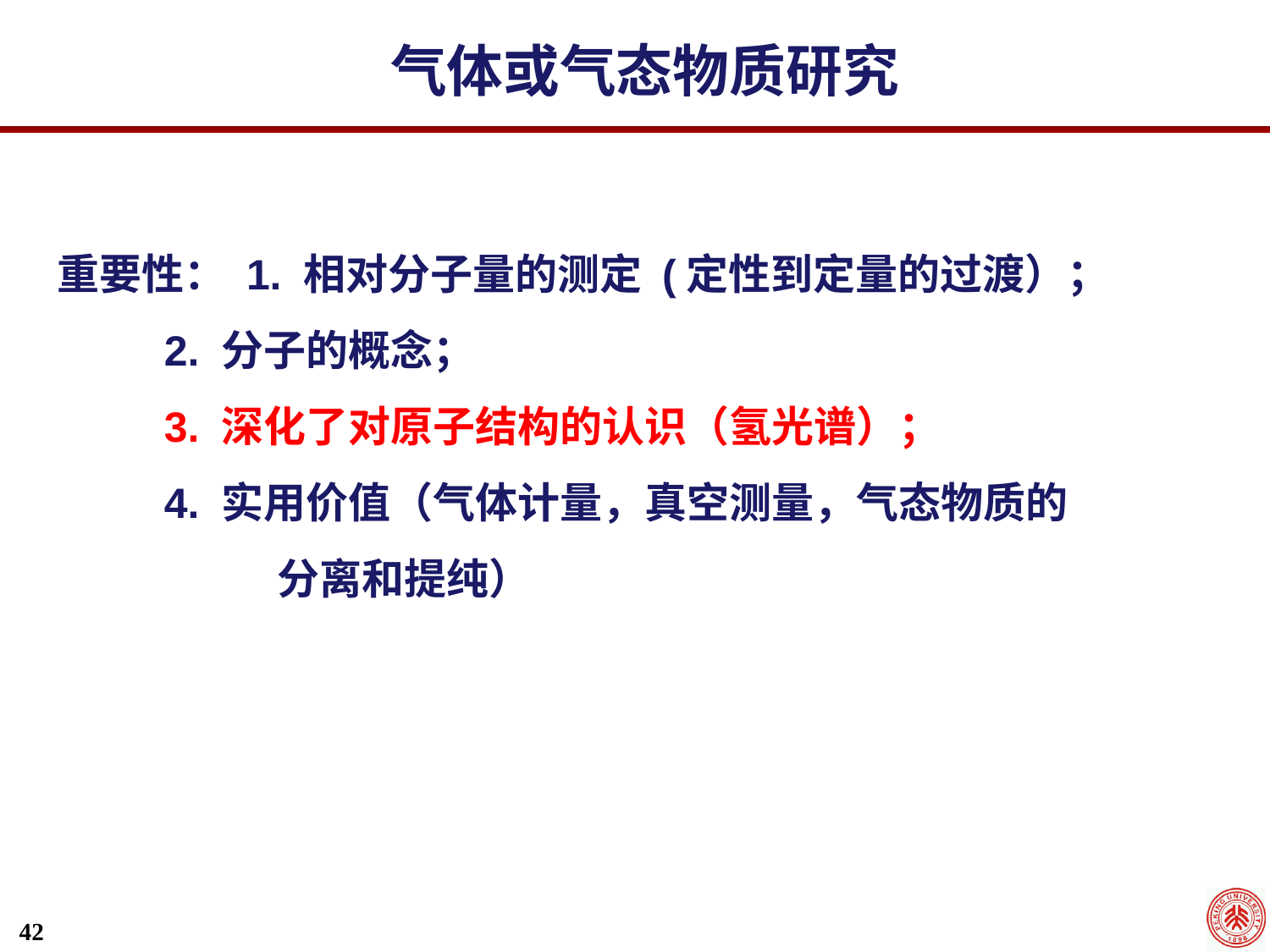

气体或气态物质研究

重要性： 1. 相对分子量的测定 (定性到定量的过渡）；
         2. 分子的概念；
         3. 深化了对原子结构的认识（氢光谱）；
         4. 实用价值（气体计量，真空测量，气态物质的
                      分离和提纯）
42